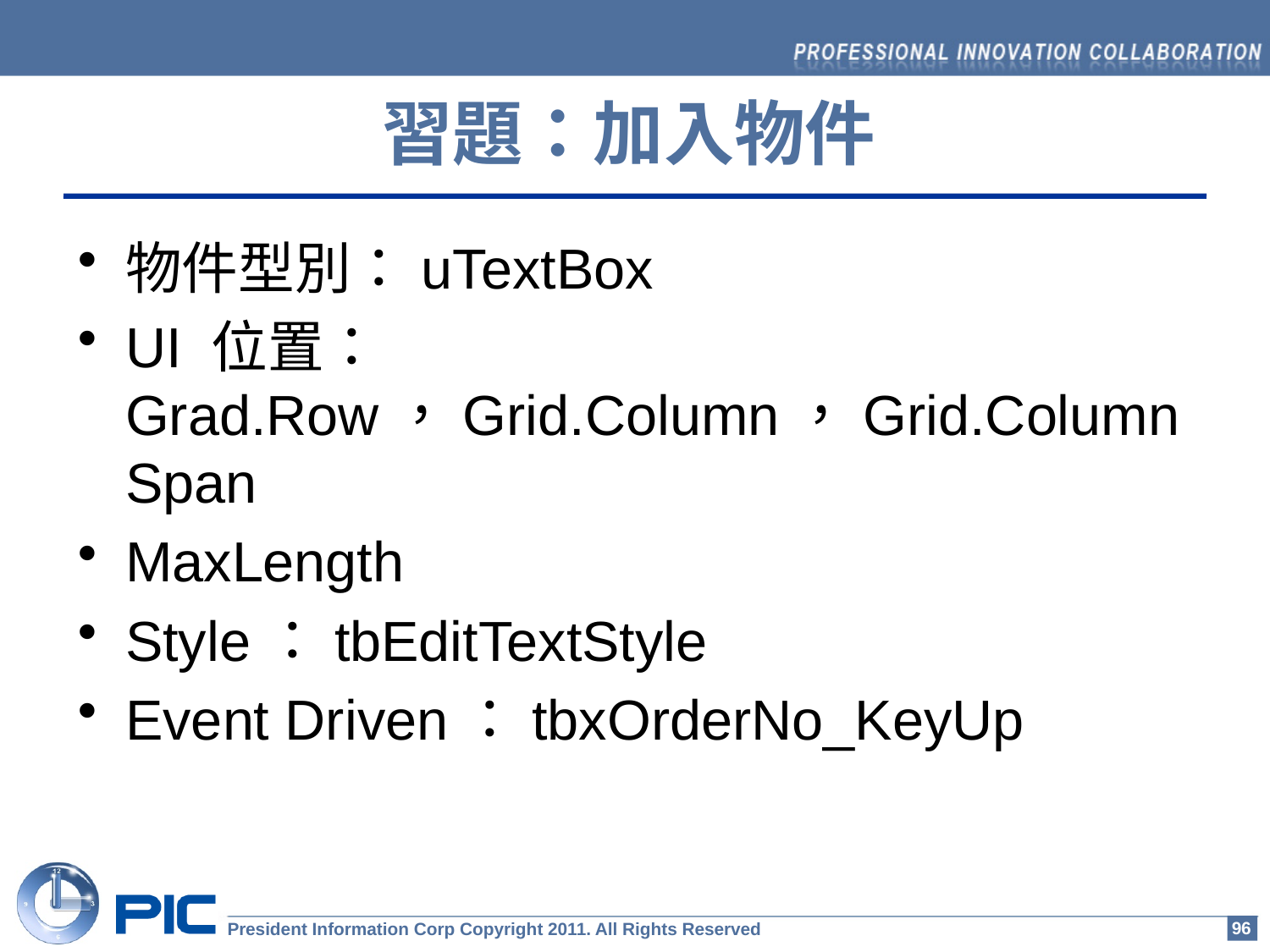

習題：加入物件

物件型別：uTextBox
UI 位置：Grad.Row，Grid.Column，Grid.ColumnSpan
MaxLength
Style：tbEditTextStyle
Event Driven：tbxOrderNo_KeyUp